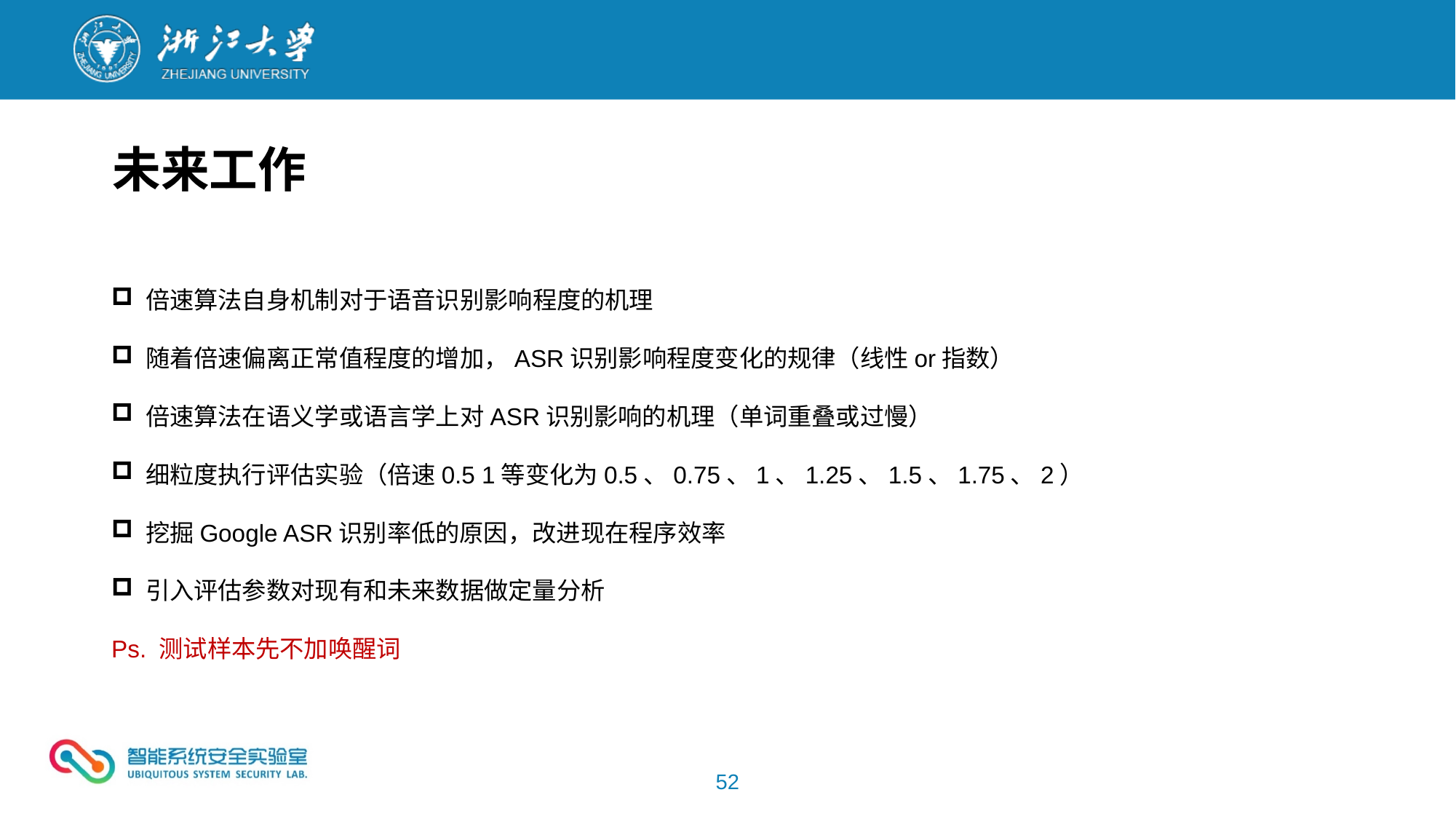

未来工作
倍速算法自身机制对于语音识别影响程度的机理
随着倍速偏离正常值程度的增加，ASR识别影响程度变化的规律（线性or指数）
倍速算法在语义学或语言学上对ASR识别影响的机理（单词重叠或过慢）
细粒度执行评估实验（倍速0.5 1等变化为0.5、0.75、1、1.25、1.5、1.75、2）
挖掘Google ASR识别率低的原因，改进现在程序效率
引入评估参数对现有和未来数据做定量分析
Ps. 测试样本先不加唤醒词